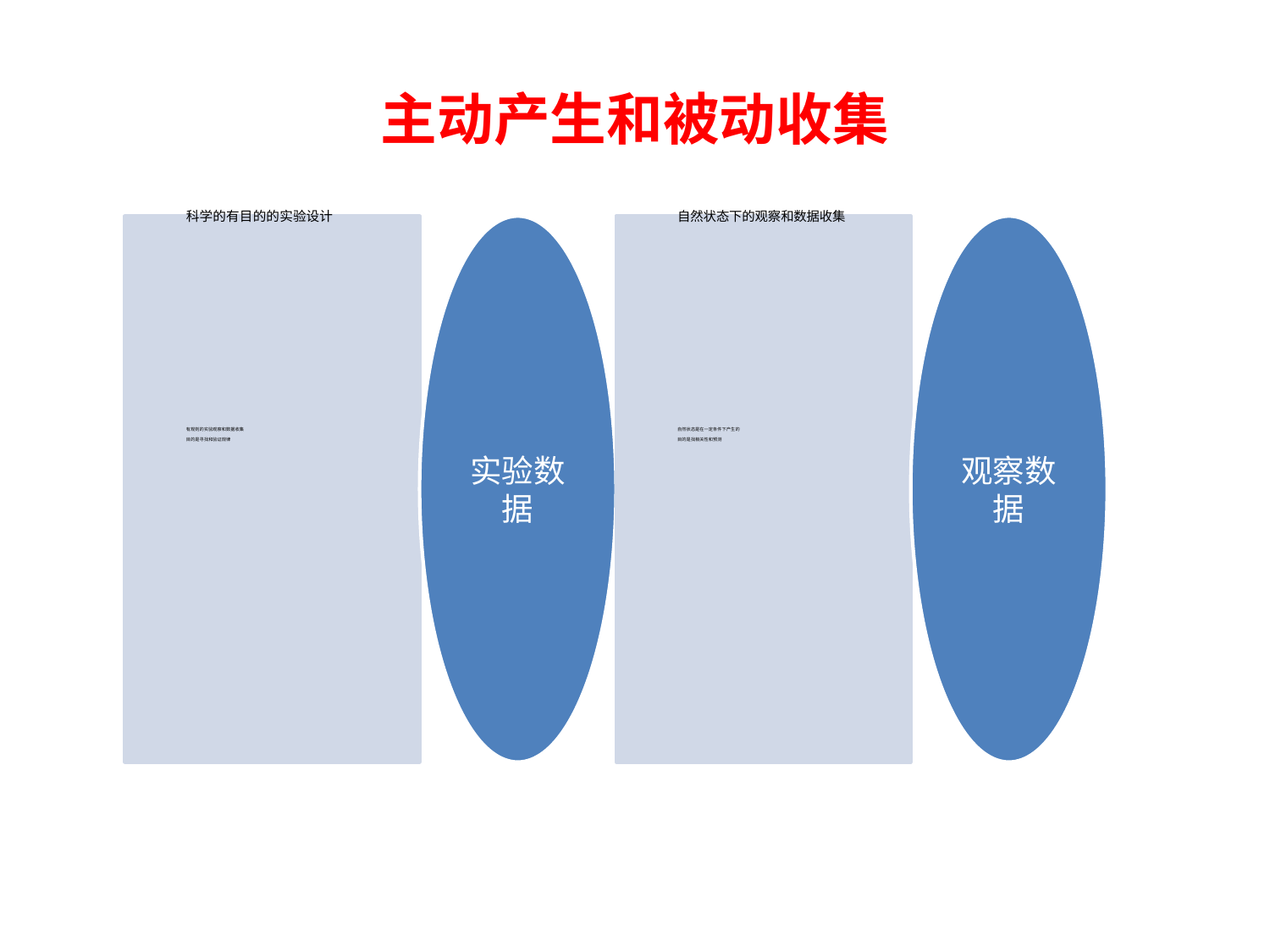

# 主动产生和被动收集
实验数据
科学的有目的的实验设计
有规则的实验观察和数据收集
目的是寻找和验证规律
观察数据
自然状态下的观察和数据收集
自然状态是在一定条件下产生的
目的是找相关性和预测